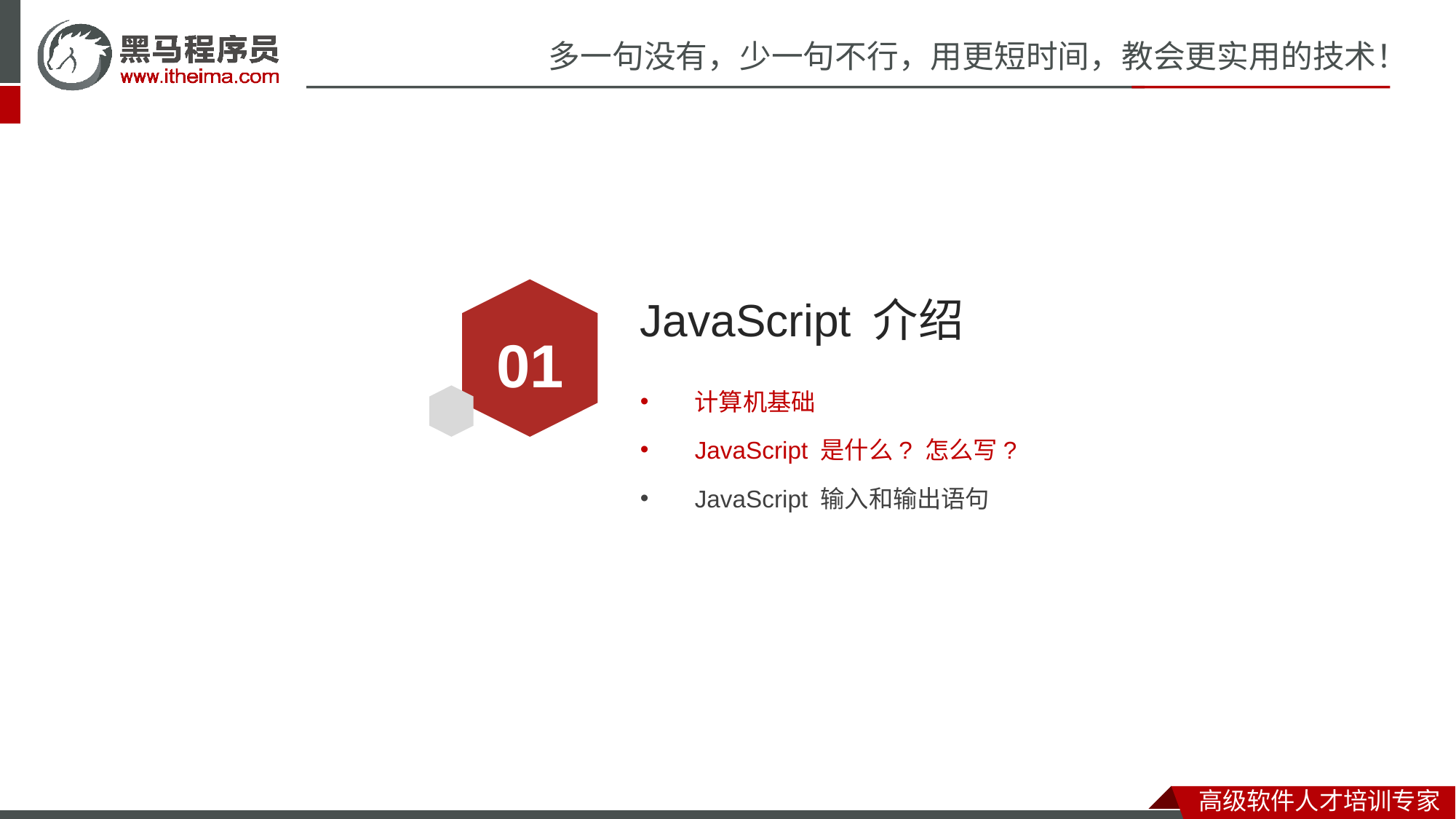

# JavaScript 介绍
01
计算机基础
JavaScript 是什么? 怎么写?
JavaScript 输入和输出语句